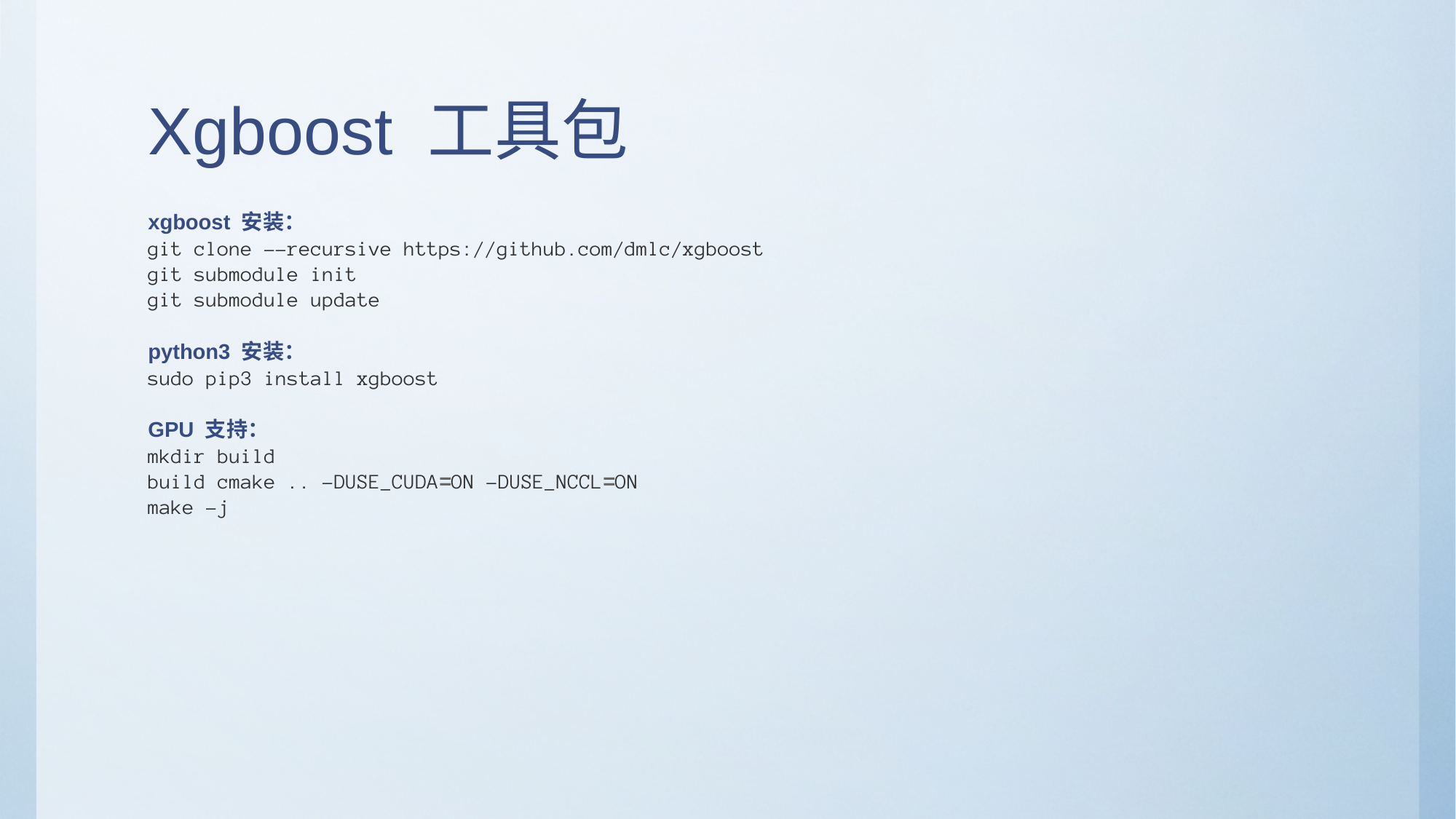

# Xgboost 工具包
xgboost 安装：
git clone --recursive https://github.com/dmlc/xgboost
git submodule init
git submodule update
python3 安装：
sudo pip3 install xgboost
GPU 支持：
mkdir build
build cmake .. -DUSE_CUDA=ON -DUSE_NCCL=ON
make -j